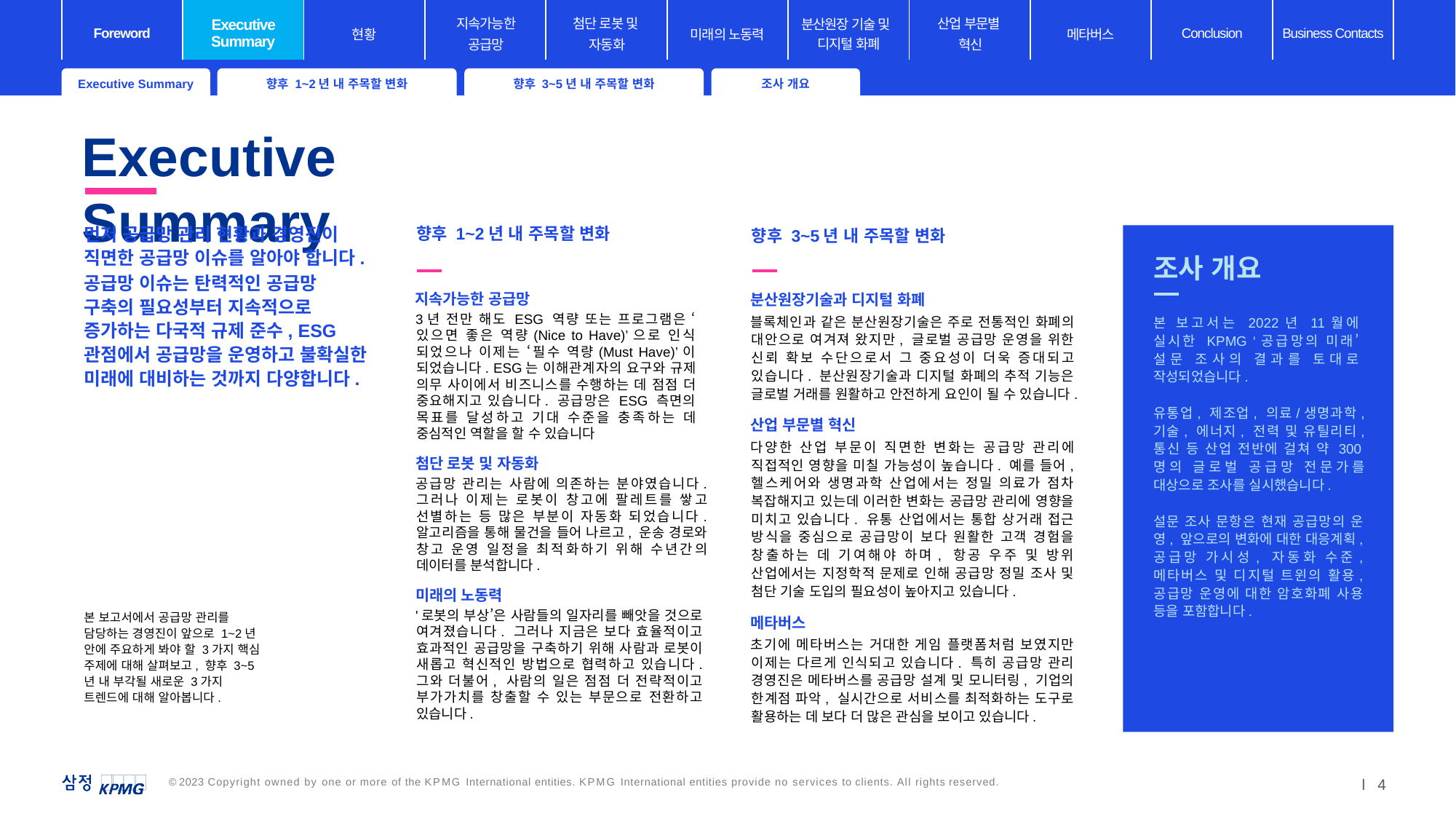

Executive Summary
향후 1~2년 내 주목할 변화
향후 3~5년 내 주목할 변화
조사 개요
Executive Summary

먼저 공급망 관리 현황과 경영진이 직면한 공급망 이슈를 알아야 합니다.
공급망 이슈는 탄력적인 공급망 구축의 필요성부터 지속적으로 증가하는 다국적 규제 준수, ESG 관점에서 공급망을 운영하고 불확실한 미래에 대비하는 것까지 다양합니다.
향후 1~2년 내 주목할 변화

지속가능한 공급망
3년 전만 해도 ESG 역량 또는 프로그램은 ‘있으면 좋은 역량(Nice to Have)’으로 인식 되었으나 이제는 ‘필수 역량(Must Have)’이 되었습니다. ESG는 이해관계자의 요구와 규제 의무 사이에서 비즈니스를 수행하는 데 점점 더 중요해지고 있습니다. 공급망은 ESG 측면의 목표를 달성하고 기대 수준을 충족하는 데 중심적인 역할을 할 수 있습니다
첨단 로봇 및 자동화
공급망 관리는 사람에 의존하는 분야였습니다. 그러나 이제는 로봇이 창고에 팔레트를 쌓고 선별하는 등 많은 부분이 자동화 되었습니다. 알고리즘을 통해 물건을 들어 나르고, 운송 경로와 창고 운영 일정을 최적화하기 위해 수년간의 데이터를 분석합니다.
미래의 노동력
'로봇의 부상’은 사람들의 일자리를 빼앗을 것으로 여겨졌습니다. 그러나 지금은 보다 효율적이고 효과적인 공급망을 구축하기 위해 사람과 로봇이 새롭고 혁신적인 방법으로 협력하고 있습니다. 그와 더불어, 사람의 일은 점점 더 전략적이고 부가가치를 창출할 수 있는 부문으로 전환하고 있습니다.
향후 3~5년 내 주목할 변화

분산원장기술과 디지털 화폐
블록체인과 같은 분산원장기술은 주로 전통적인 화폐의 대안으로 여겨져 왔지만, 글로벌 공급망 운영을 위한 신뢰 확보 수단으로서 그 중요성이 더욱 증대되고 있습니다. 분산원장기술과 디지털 화폐의 추적 기능은 글로벌 거래를 원활하고 안전하게 요인이 될 수 있습니다.
산업 부문별 혁신
다양한 산업 부문이 직면한 변화는 공급망 관리에 직접적인 영향을 미칠 가능성이 높습니다. 예를 들어, 헬스케어와 생명과학 산업에서는 정밀 의료가 점차 복잡해지고 있는데 이러한 변화는 공급망 관리에 영향을 미치고 있습니다. 유통 산업에서는 통합 상거래 접근 방식을 중심으로 공급망이 보다 원활한 고객 경험을 창출하는 데 기여해야 하며, 항공 우주 및 방위 산업에서는 지정학적 문제로 인해 공급망 정밀 조사 및 첨단 기술 도입의 필요성이 높아지고 있습니다.
메타버스
초기에 메타버스는 거대한 게임 플랫폼처럼 보였지만 이제는 다르게 인식되고 있습니다. 특히 공급망 관리 경영진은 메타버스를 공급망 설계 및 모니터링, 기업의 한계점 파악, 실시간으로 서비스를 최적화하는 도구로 활용하는 데 보다 더 많은 관심을 보이고 있습니다.

조사 개요
본 보고서는 2022년 11월에 실시한 KPMG ‘공급망의 미래’ 설문 조사의 결과를 토대로 작성되었습니다.

유통업, 제조업, 의료/생명과학, 기술, 에너지, 전력 및 유틸리티, 통신 등 산업 전반에 걸쳐 약 300명의 글로벌 공급망 전문가를 대상으로 조사를 실시했습니다.

설문 조사 문항은 현재 공급망의 운영, 앞으로의 변화에 대한 대응계획, 공급망 가시성, 자동화 수준, 메타버스 및 디지털 트윈의 활용, 공급망 운영에 대한 암호화폐 사용 등을 포함합니다.

본 보고서에서 공급망 관리를 담당하는 경영진이 앞으로 1~2년 안에 주요하게 봐야 할 3가지 핵심 주제에 대해 살펴보고, 향후 3~5년 내 부각될 새로운 3가지 트렌드에 대해 알아봅니다.
l   4
© 2023 Copyright owned by one or more of the KPMG International entities. KPMG International entities provide no services to clients. All rights reserved.